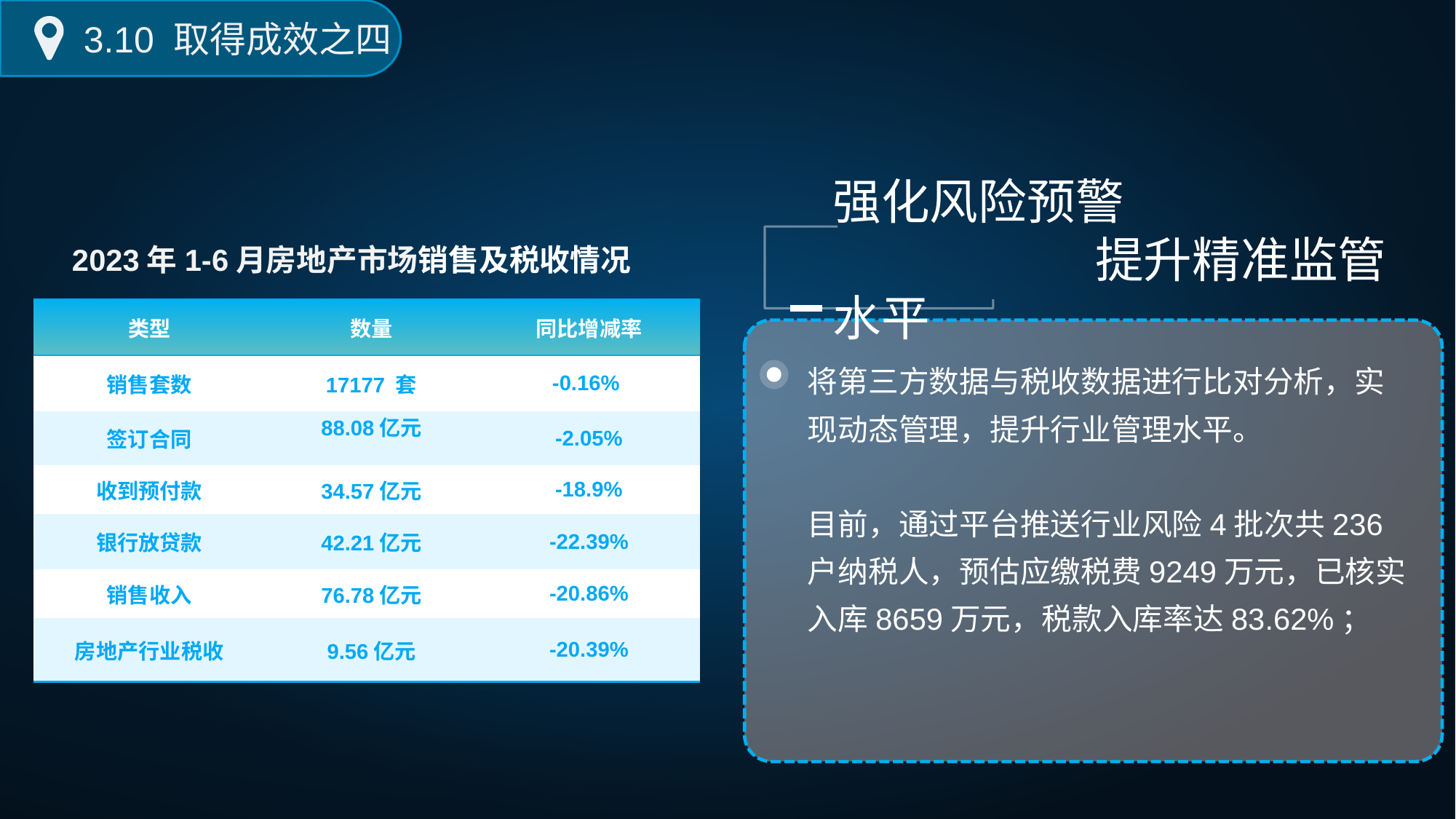

3.10 取得成效之四
强化风险预警
                       提升精准监管水平

将第三方数据与税收数据进行比对分析，实现动态管理，提升行业管理水平。

目前，通过平台推送行业风险4批次共236户纳税人，预估应缴税费9249万元，已核实入库8659万元，税款入库率达83.62%；

2023年1-6月房地产市场销售及税收情况

| 类型 | 数量 | 同比增减率 |
| --- | --- | --- |
| 销售套数 | 17177 套 | -0.16% |
| 签订合同 | 88.08亿元 | -2.05% |
| 收到预付款 | 34.57亿元 | -18.9% |
| 银行放贷款 | 42.21亿元 | -22.39% |
| 销售收入 | 76.78亿元 | -20.86% |
| 房地产行业税收 | 9.56亿元 | -20.39% |